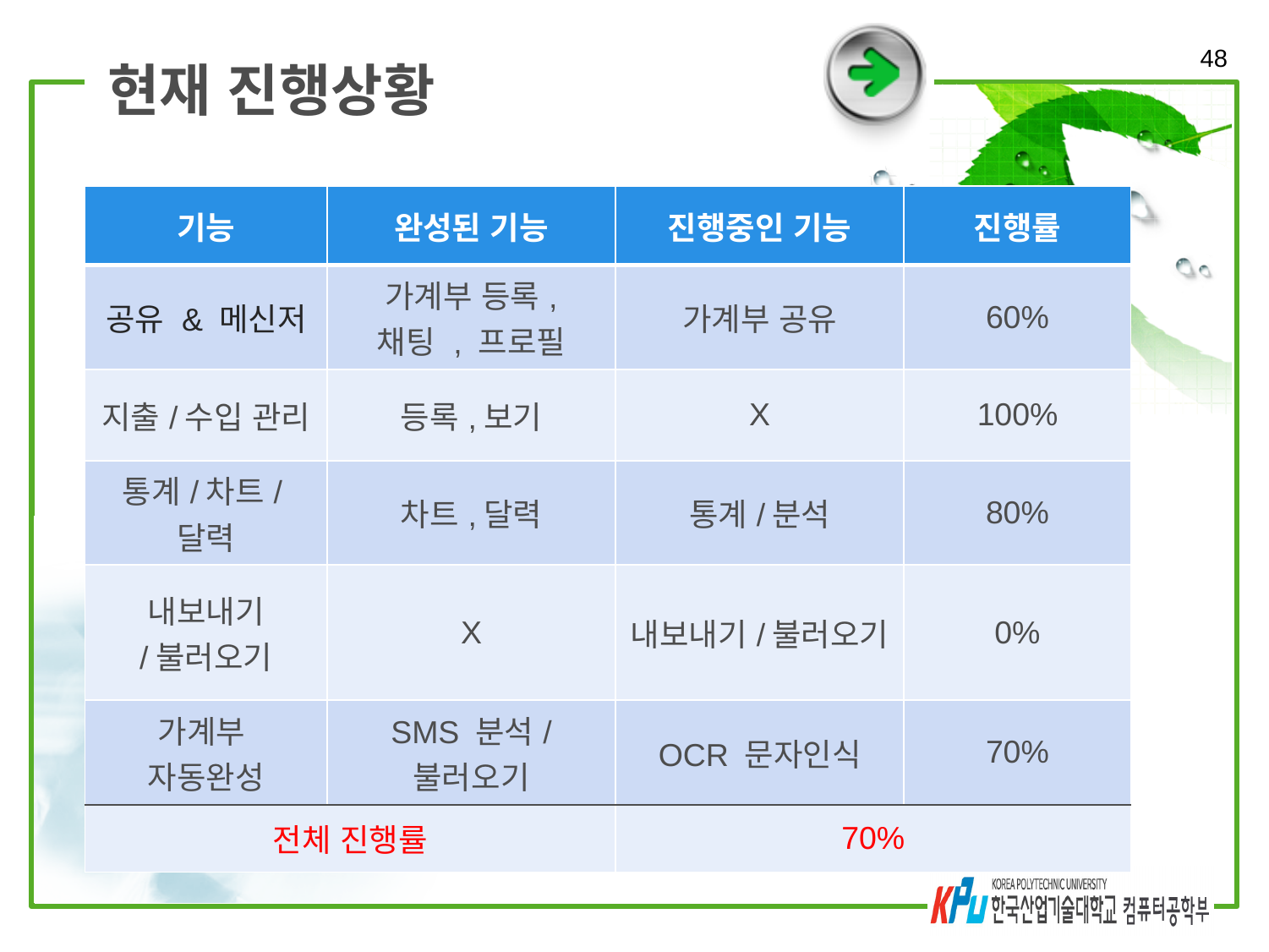

48
# 현재 진행상황
| 기능 | 완성된 기능 | 진행중인 기능 | 진행률 |
| --- | --- | --- | --- |
| 공유 & 메신저 | 가계부 등록, 채팅 , 프로필 | 가계부 공유 | 60% |
| 지출/수입 관리 | 등록,보기 | X | 100% |
| 통계/차트/달력 | 차트,달력 | 통계/분석 | 80% |
| 내보내기 /불러오기 | X | 내보내기/불러오기 | 0% |
| 가계부 자동완성 | SMS 분석/ 불러오기 | OCR 문자인식 | 70% |
| 전체 진행률 |  | 70% |  |